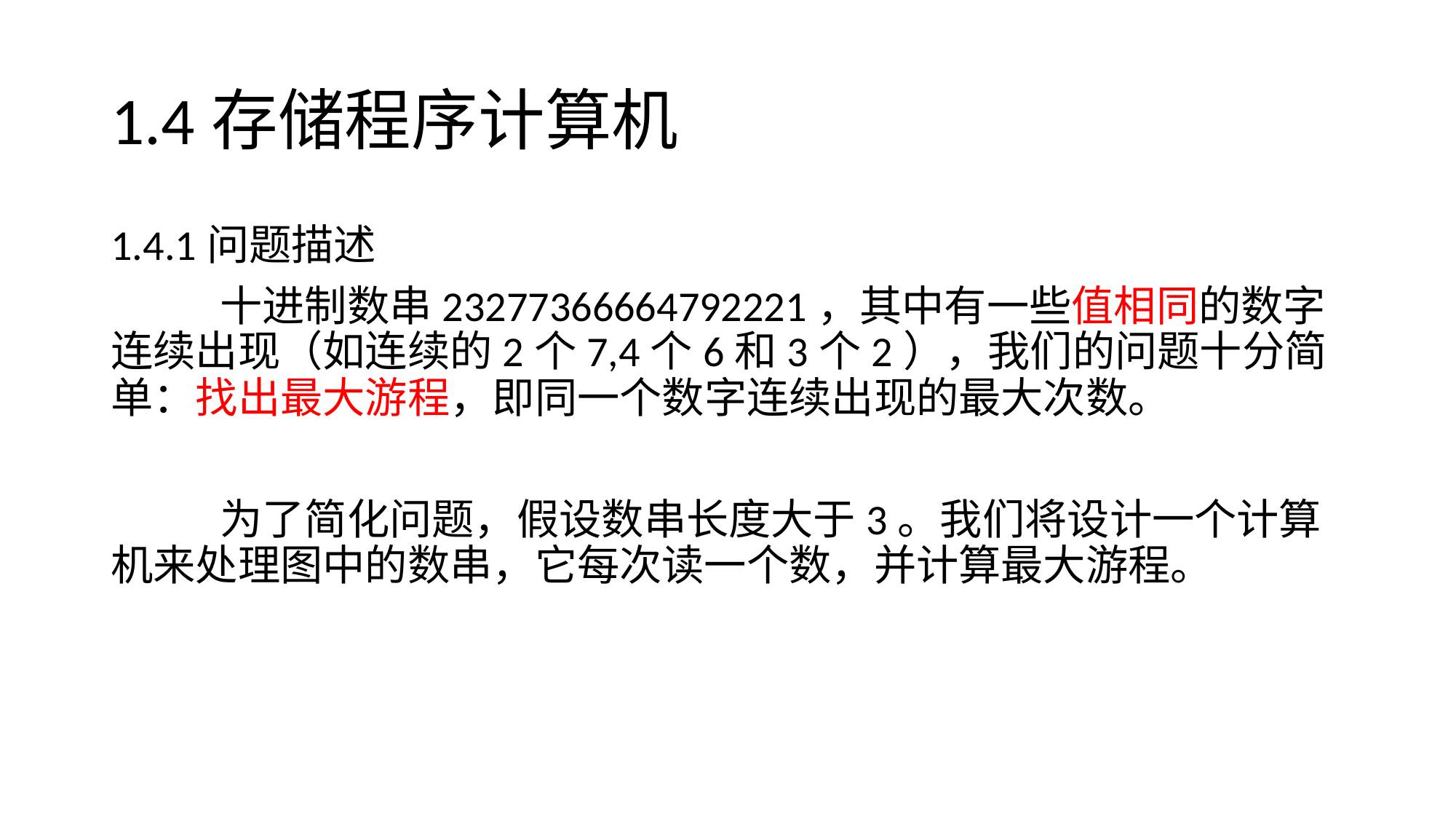

# 1.4存储程序计算机
1.4.1问题描述
	十进制数串23277366664792221，其中有一些值相同的数字连续出现（如连续的2个7,4个6和3个2），我们的问题十分简单：找出最大游程，即同一个数字连续出现的最大次数。

	为了简化问题，假设数串长度大于3。我们将设计一个计算机来处理图中的数串，它每次读一个数，并计算最大游程。